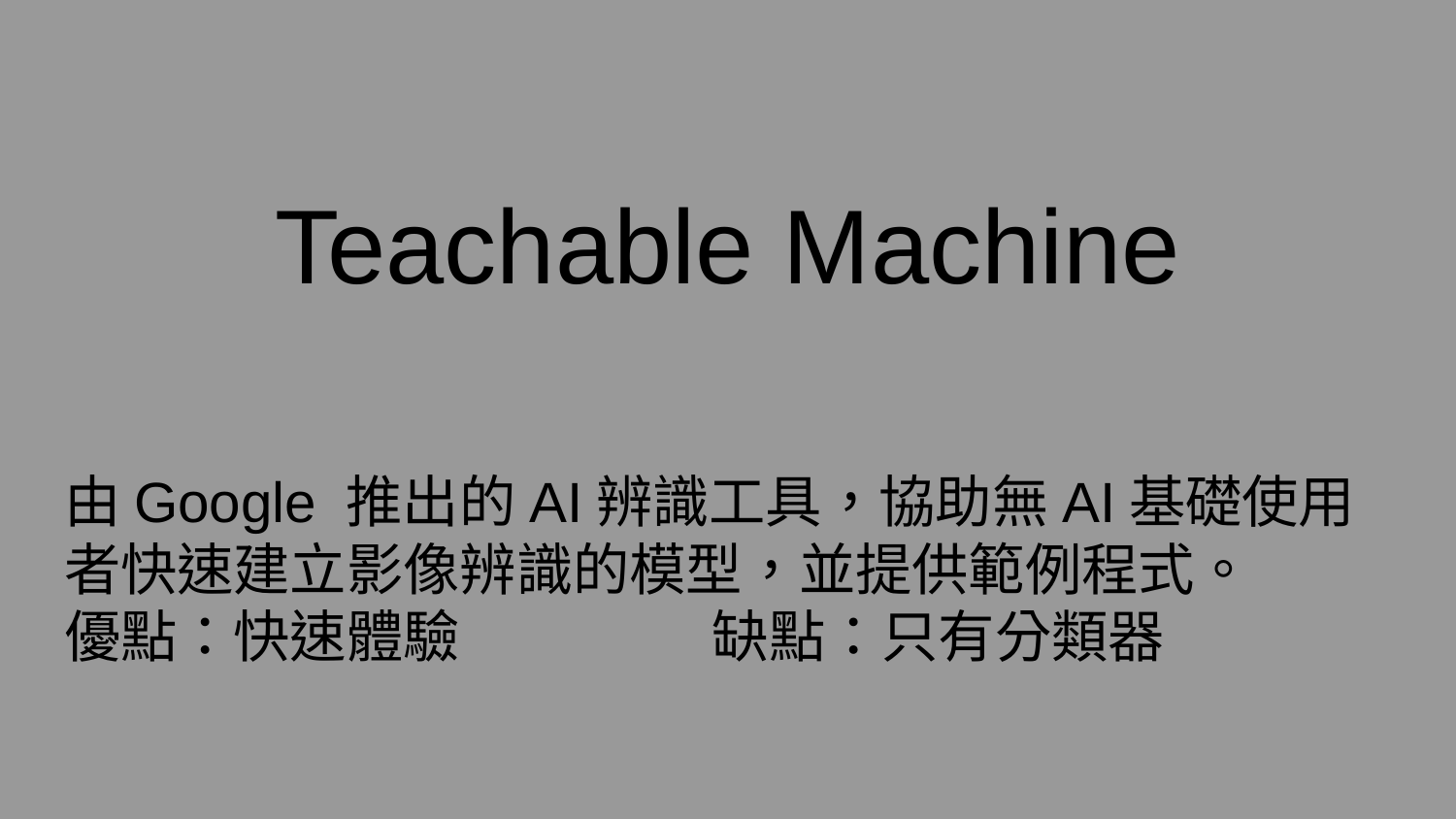

# Teachable Machine
由Google 推出的AI辨識工具，協助無AI基礎使用者快速建立影像辨識的模型，並提供範例程式。
優點：快速體驗                缺點：只有分類器
62